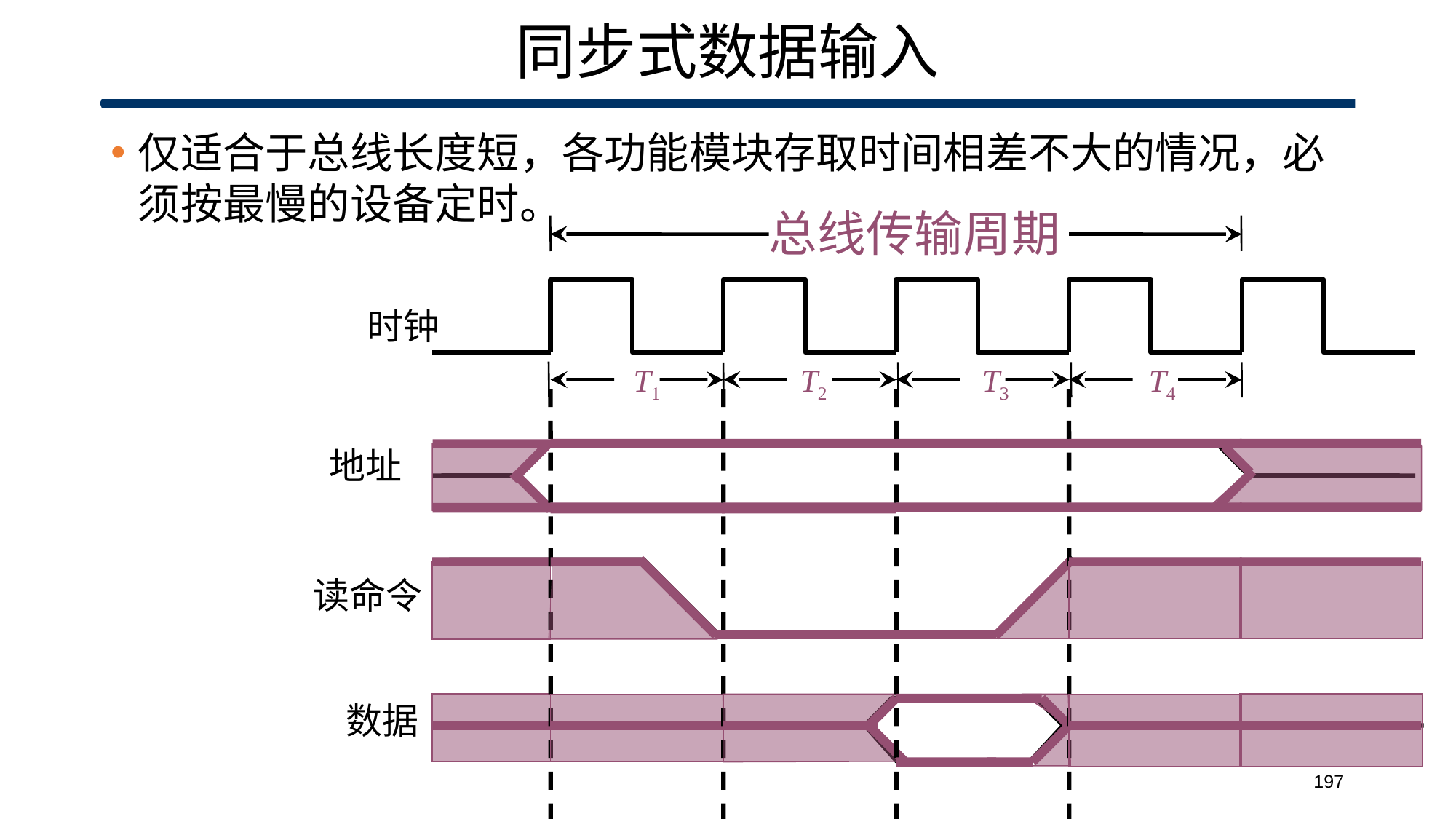

# 同步式数据输入
仅适合于总线长度短，各功能模块存取时间相差不大的情况，必须按最慢的设备定时。

总线传输周期

T1
T2
T3
T4

 时钟

 地址

  读命令

 数据

197